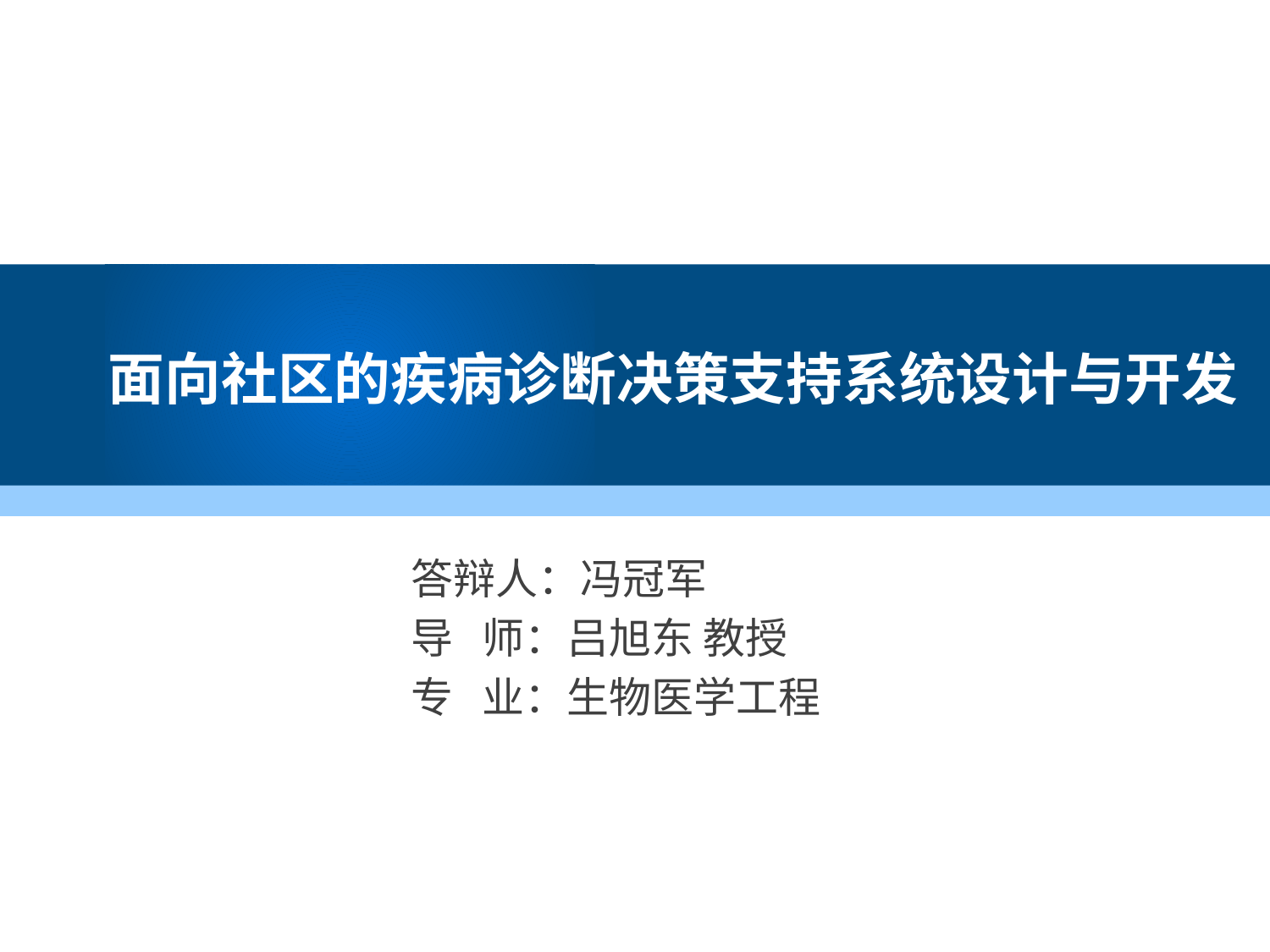

#
面向社区的疾病诊断决策支持系统设计与开发

答辩人：冯冠军
导   师：吕旭东 教授
专   业：生物医学工程